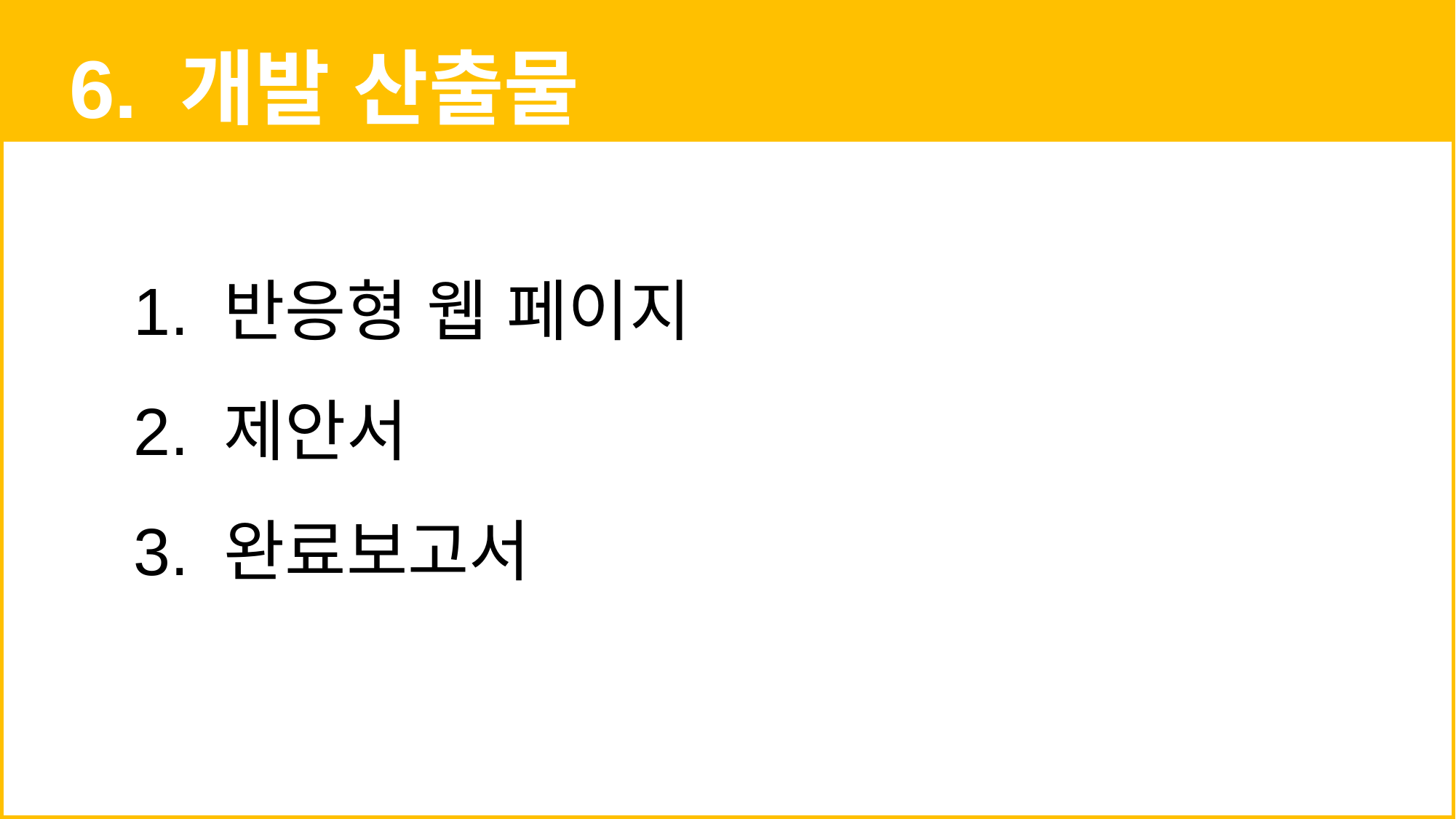

6. 개발 산출물
1. 반응형 웹 페이지
2. 제안서
3. 완료보고서